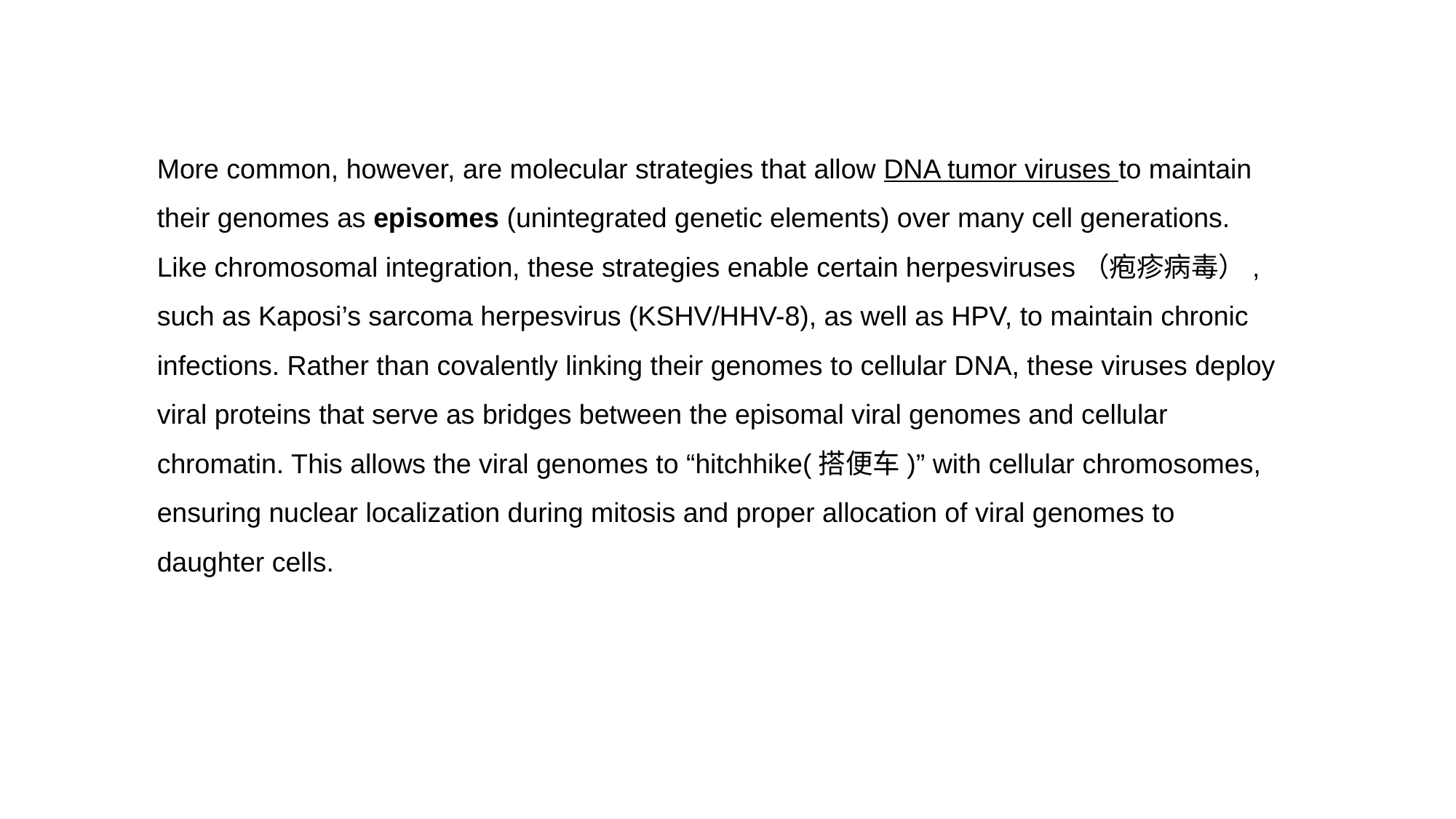

More common, however, are molecular strategies that allow DNA tumor viruses to maintain their genomes as episomes (unintegrated genetic elements) over many cell generations. Like chromosomal integration, these strategies enable certain herpesviruses（疱疹病毒）, such as Kaposi’s sarcoma herpesvirus (KSHV/HHV-8), as well as HPV, to maintain chronic infections. Rather than covalently linking their genomes to cellular DNA, these viruses deploy viral proteins that serve as bridges between the episomal viral genomes and cellular chromatin. This allows the viral genomes to “hitchhike(搭便车)” with cellular chromosomes, ensuring nuclear localization during mitosis and proper allocation of viral genomes to daughter cells.